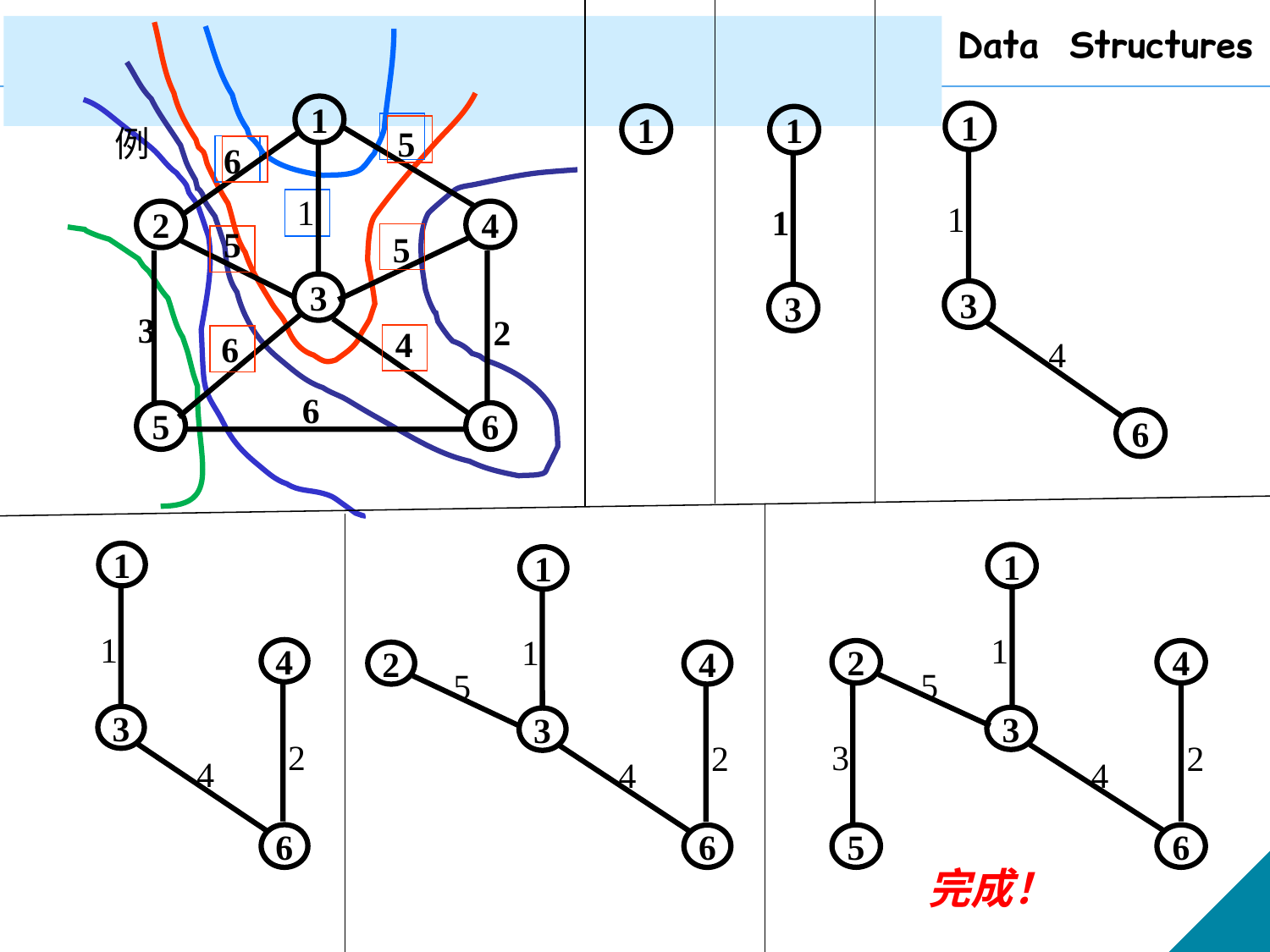

1
例
5

6

1
2
4
5
5

3
3
2

4

6
6
5
6

1

1
3

4
6
1
1

1
3

1

1
4

3
2

4
6
1

1
2
4
3
5
6

4

2
5

3
1

1
2
4
5

3
2

4
6
完成！